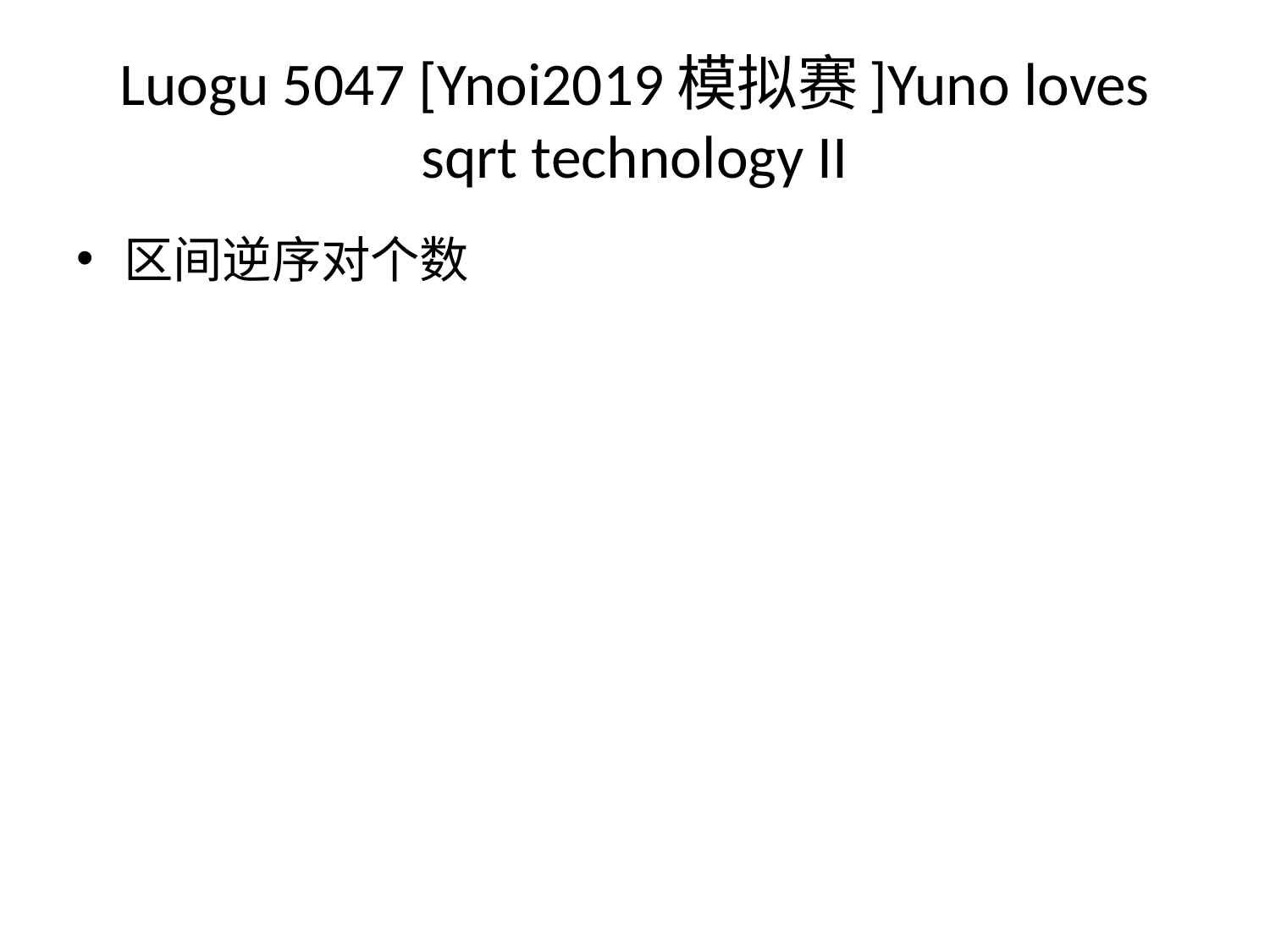

# Luogu 5047 [Ynoi2019模拟赛]Yuno loves sqrt technology II
区间逆序对个数